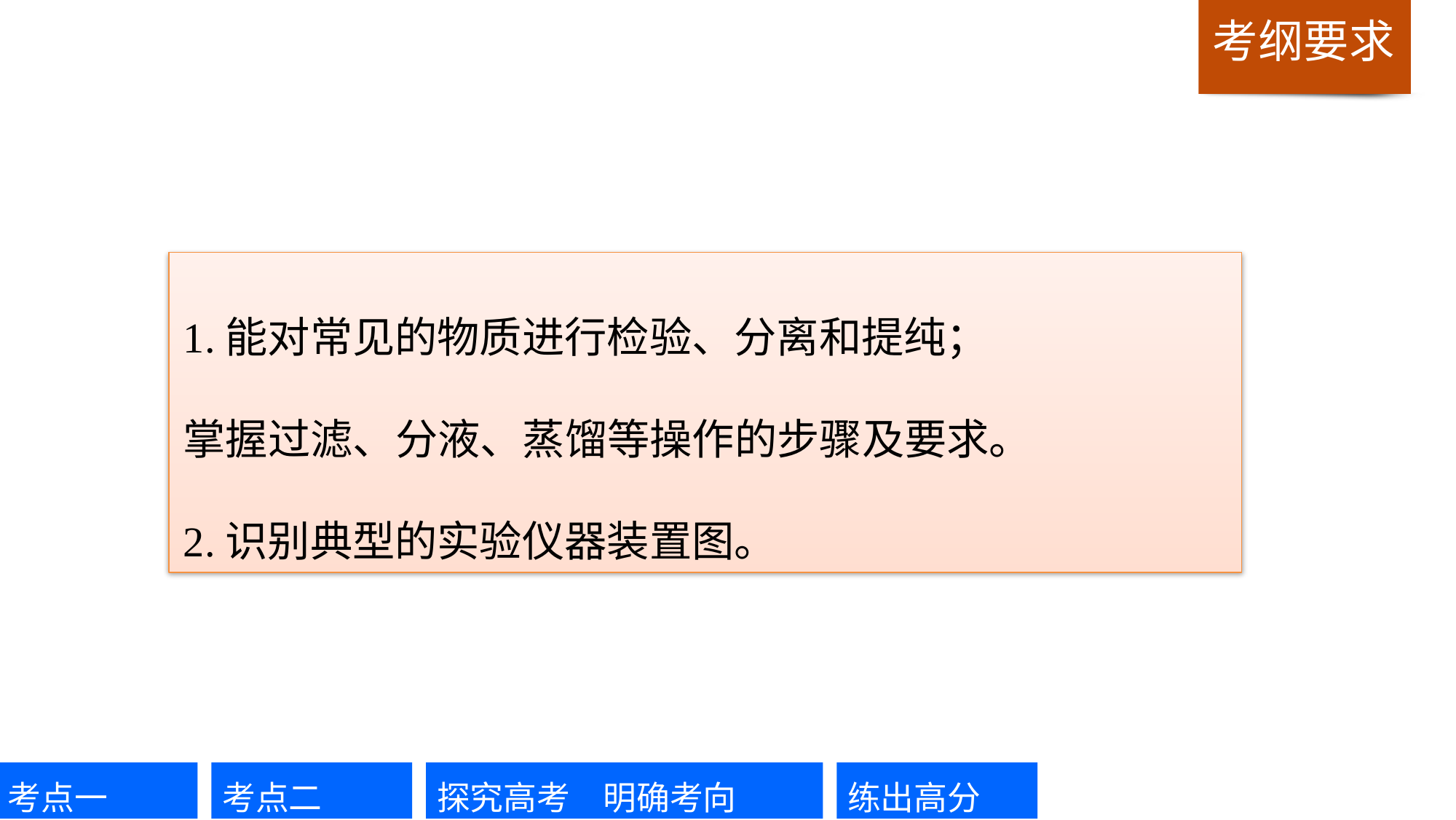

1.能对常见的物质进行检验、分离和提纯；
掌握过滤、分液、蒸馏等操作的步骤及要求。
2.识别典型的实验仪器装置图。
考点一
考点二
探究高考　明确考向
练出高分